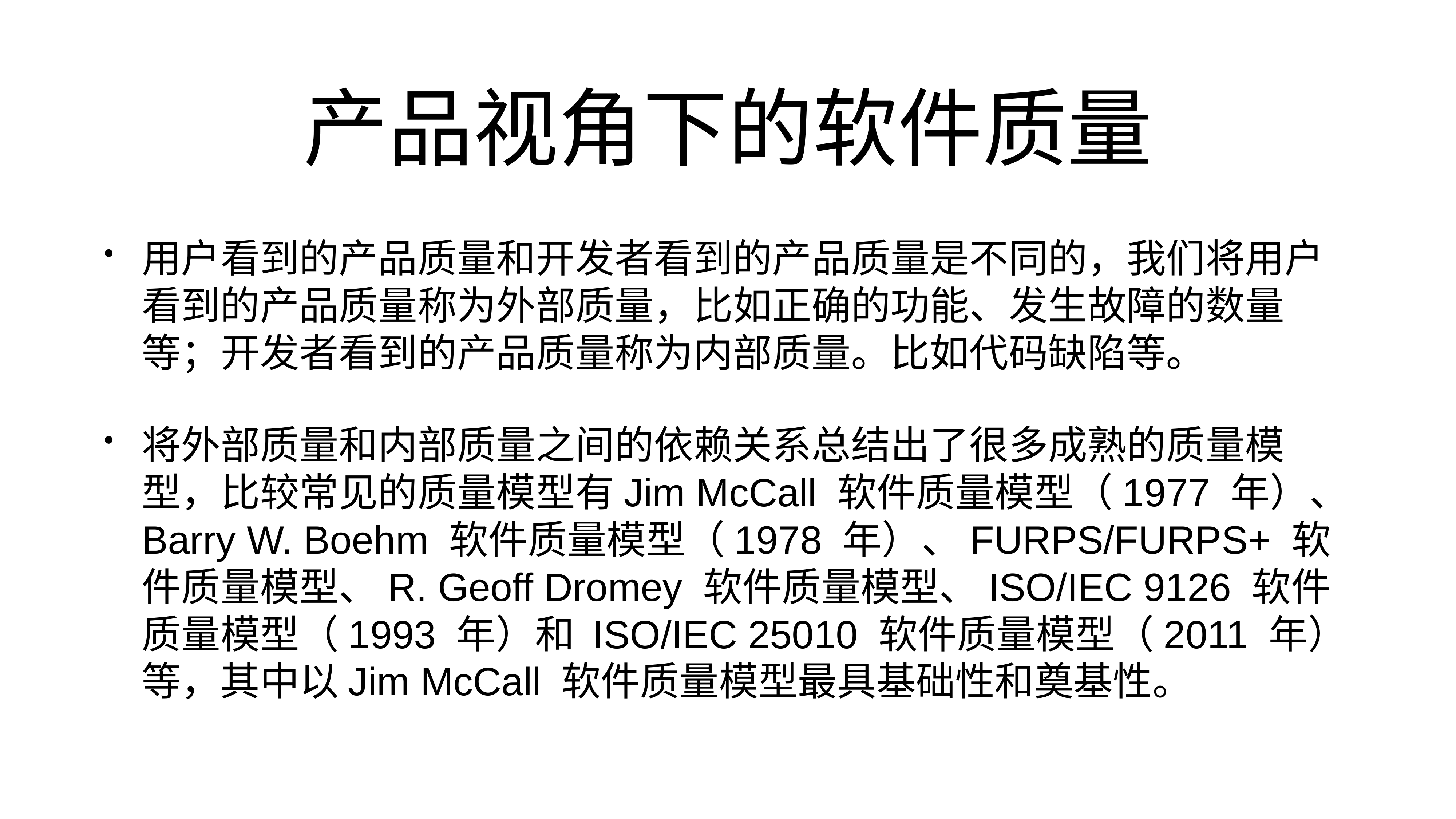

# 产品视角下的软件质量
用户看到的产品质量和开发者看到的产品质量是不同的，我们将用户看到的产品质量称为外部质量，比如正确的功能、发生故障的数量等；开发者看到的产品质量称为内部质量。比如代码缺陷等。
将外部质量和内部质量之间的依赖关系总结出了很多成熟的质量模型，比较常见的质量模型有Jim McCall 软件质量模型（1977 年）、Barry W. Boehm 软件质量模型（1978 年）、FURPS/FURPS+ 软件质量模型、R. Geoff Dromey 软件质量模型、ISO/IEC 9126 软件质量模型（1993 年）和 ISO/IEC 25010 软件质量模型（2011 年）等，其中以Jim McCall 软件质量模型最具基础性和奠基性。